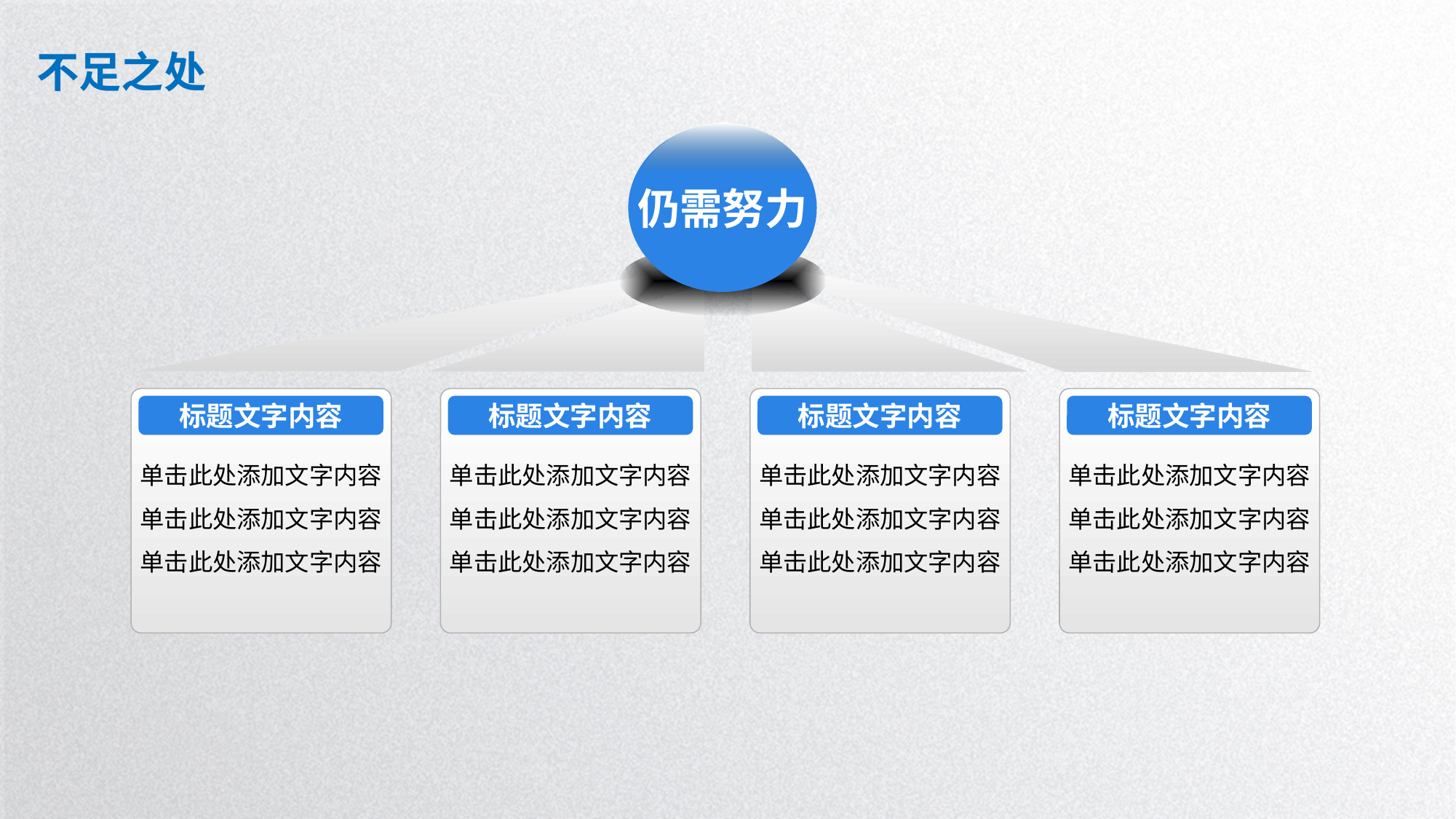

不足之处

仍需努力

单击此处添加文字内容
单击此处添加文字内容
单击此处添加文字内容
标题文字内容
单击此处添加文字内容
单击此处添加文字内容
单击此处添加文字内容
标题文字内容
单击此处添加文字内容
单击此处添加文字内容
单击此处添加文字内容
标题文字内容
单击此处添加文字内容
单击此处添加文字内容
单击此处添加文字内容
标题文字内容